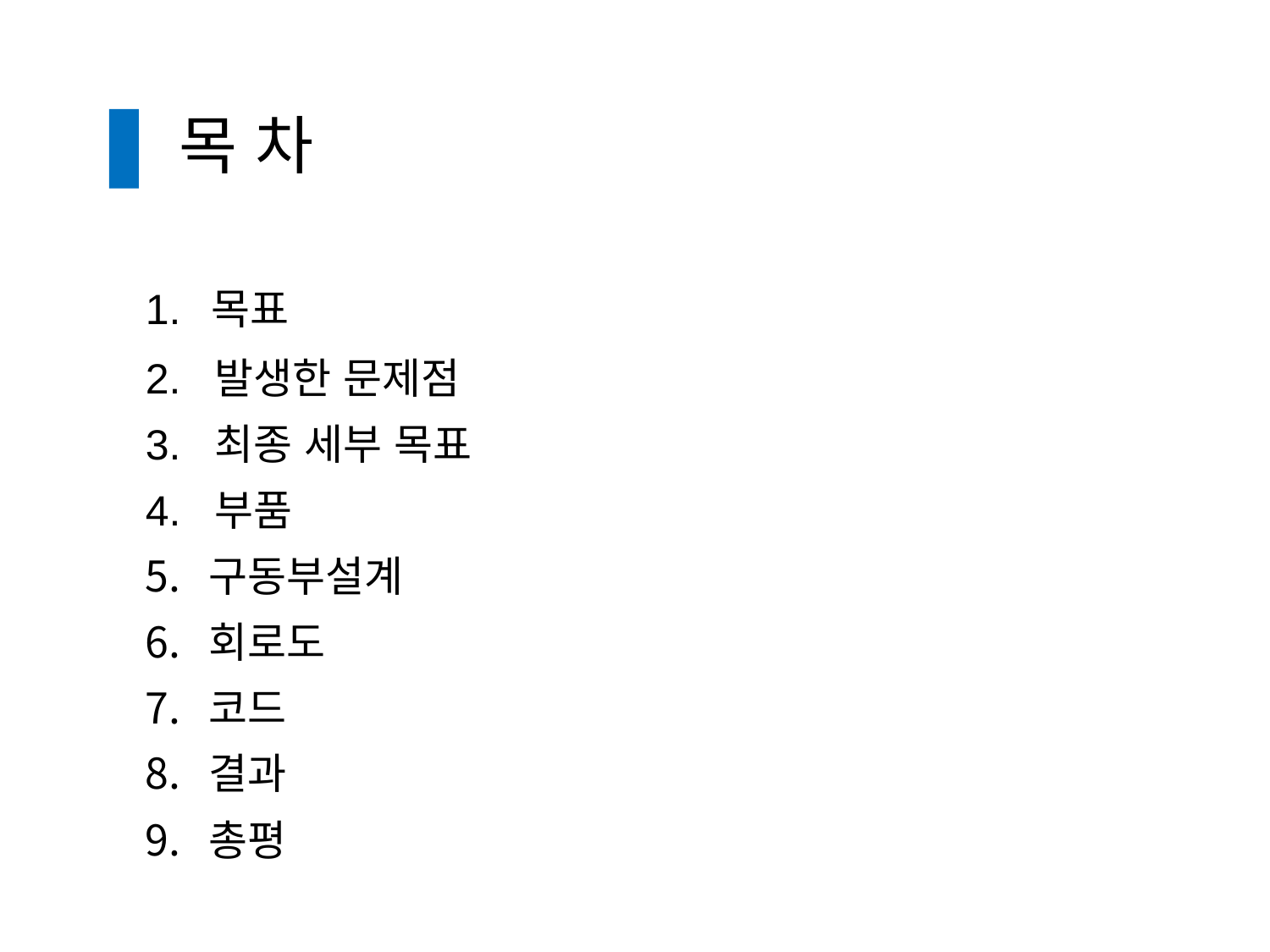

목 차

1.  목표
2.  발생한 문제점
3.  최종 세부 목표
4.  부품
구동부설계
회로도
코드
결과
총평